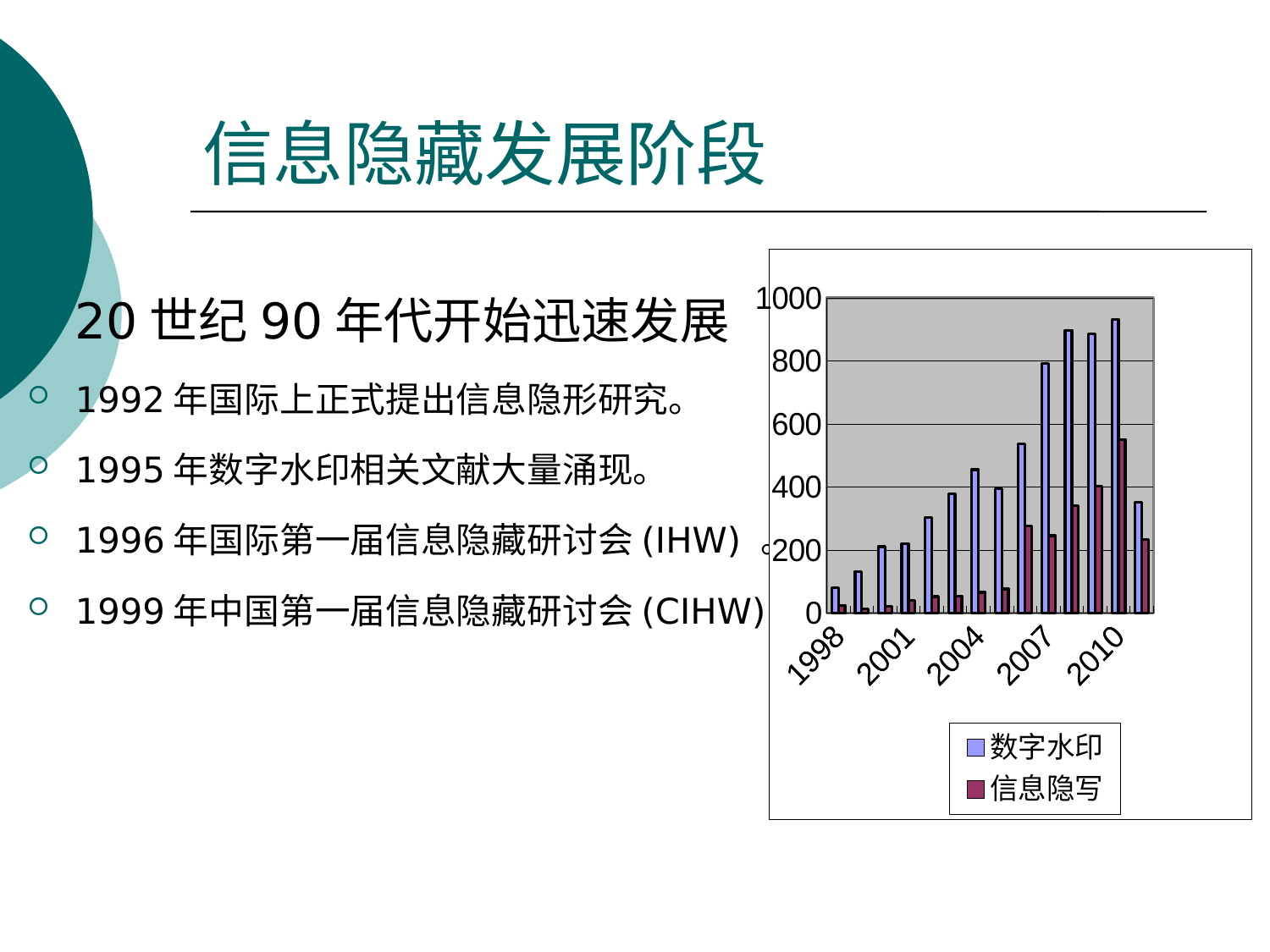

# 信息隐藏发展阶段

### Chart

| Category | 数字水印 | 信息隐写 |
|---|---|---|
| 1998 | 81.0 | 25.0 |
| 1999 | 133.0 | 13.0 |
| 2000 | 211.0 | 22.0 |
| 2001 | 221.0 | 41.0 |
| 2002 | 303.0 | 53.0 |
| 2003 | 379.0 | 55.0 |
| 2004 | 455.0 | 66.0 |
| 2005 | 394.0 | 77.0 |
| 2006 | 537.0 | 276.0 |
| 2007 | 791.0 | 246.0 |
| 2008 | 897.0 | 342.0 |
| 2009 | 886.0 | 403.0 |
| 2010 | 931.0 | 551.0 |
| 2011(Aug.) | 351.0 | 234.0 |
20世纪90年代开始迅速发展
1992年国际上正式提出信息隐形研究。
1995年数字水印相关文献大量涌现。
1996年国际第一届信息隐藏研讨会(IHW) 。
1999年中国第一届信息隐藏研讨会(CIHW)。